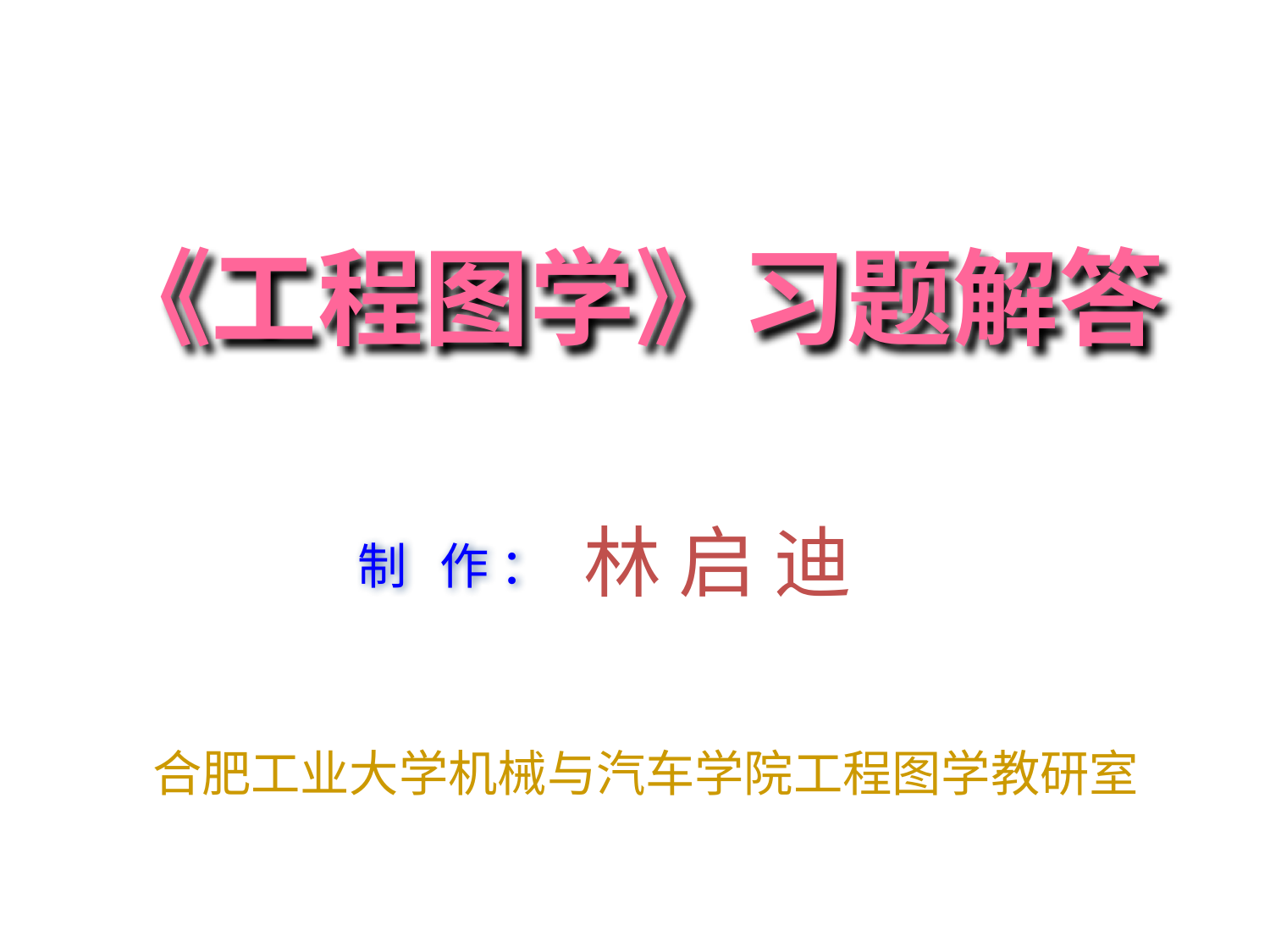

《工程图学》习题解答
制   作 ：
林 启 迪
合肥工业大学机械与汽车学院工程图学教研室